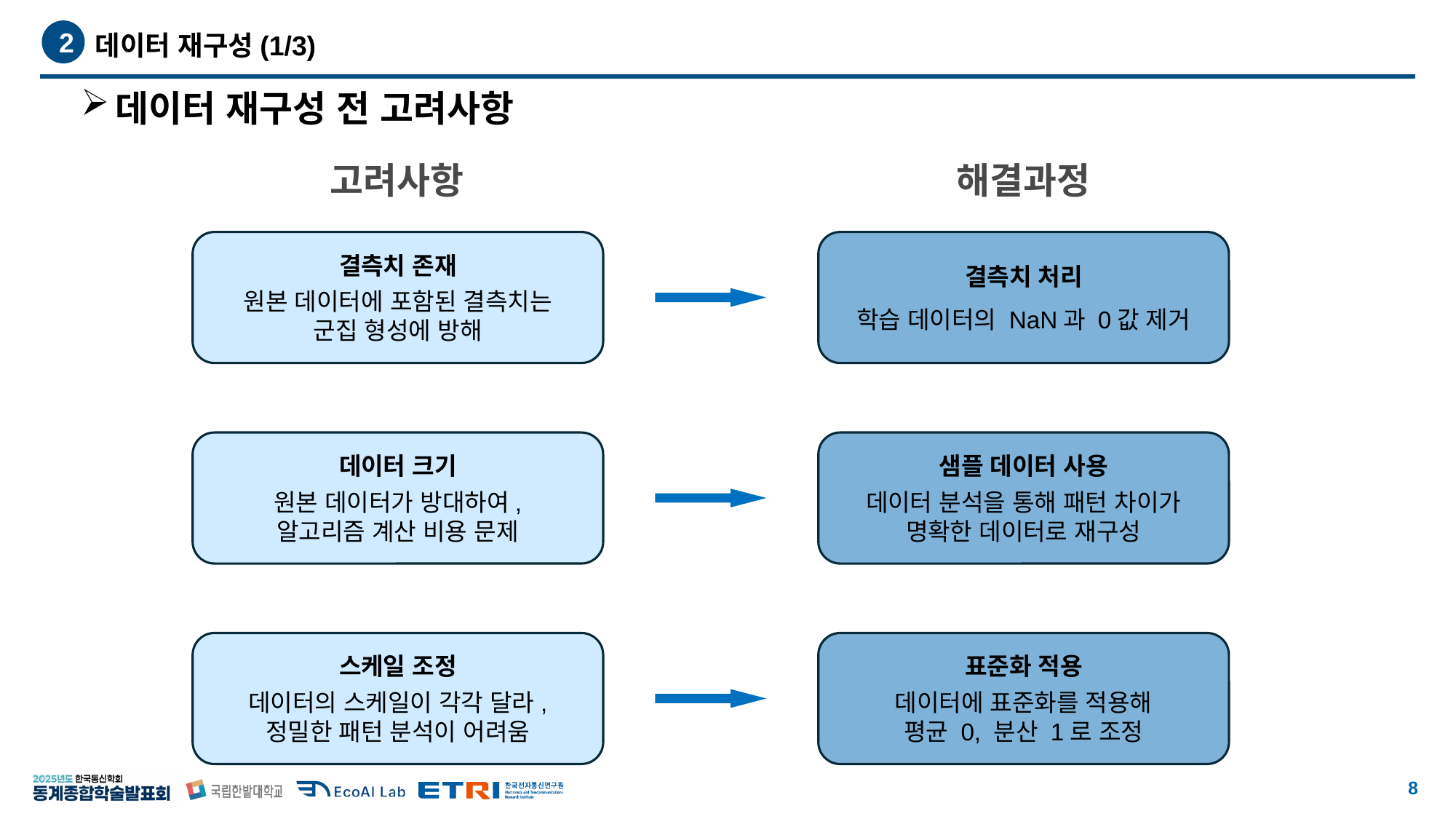

데이터 재구성(1/3)
2
데이터 재구성 전 고려사항
고려사항
해결과정
결측치 존재

원본 데이터에 포함된 결측치는
군집 형성에 방해
결측치 처리

학습 데이터의 NaN과 0값 제거

데이터 크기

원본 데이터가 방대하여,
알고리즘 계산 비용 문제
샘플 데이터 사용

데이터 분석을 통해 패턴 차이가
명확한 데이터로 재구성

스케일 조정

데이터의 스케일이 각각 달라,
정밀한 패턴 분석이 어려움
표준화 적용

데이터에 표준화를 적용해
평균 0, 분산 1로 조정

8